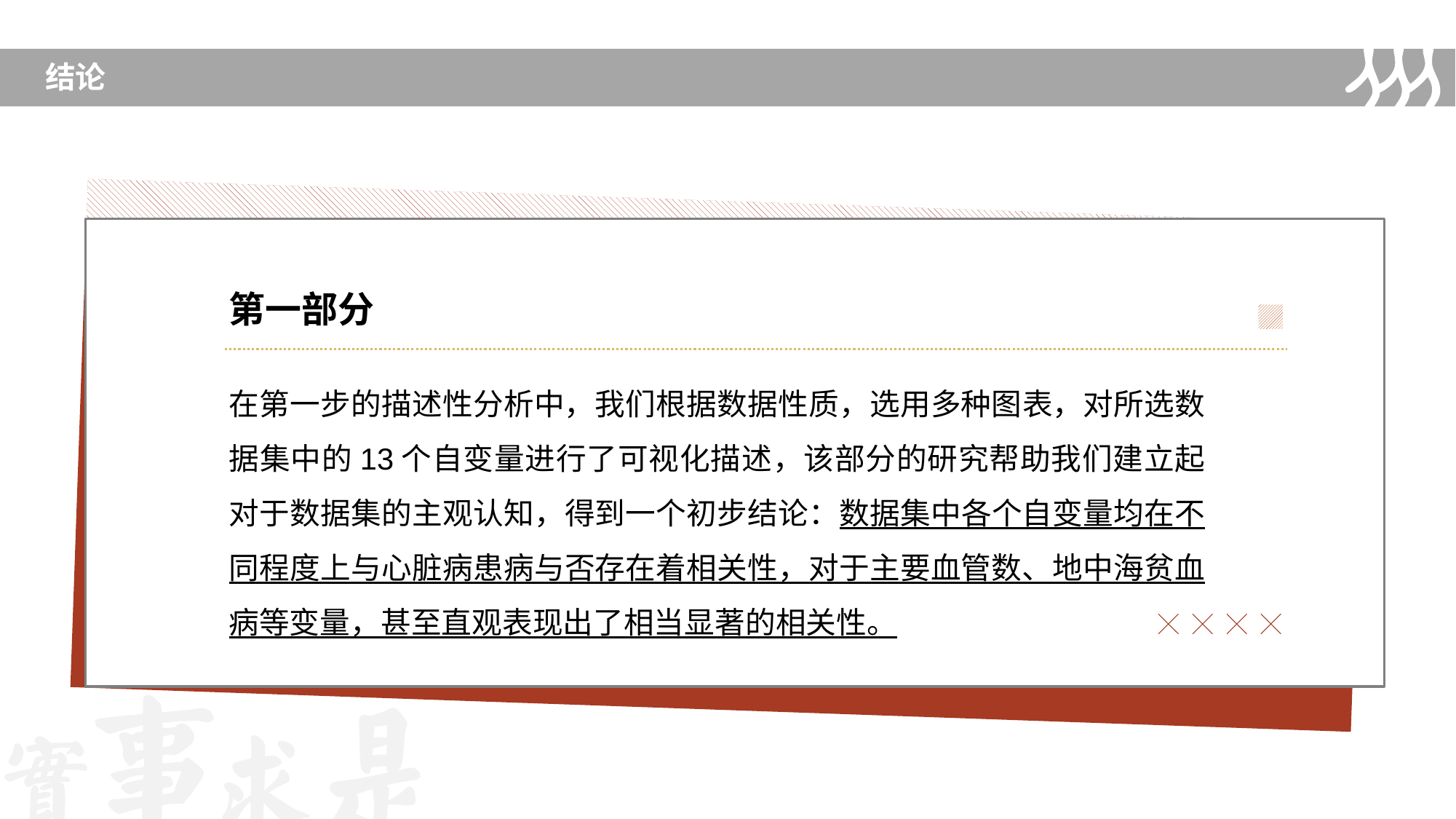

结论

第一部分

在第一步的描述性分析中，我们根据数据性质，选用多种图表，对所选数据集中的13个自变量进行了可视化描述，该部分的研究帮助我们建立起对于数据集的主观认知，得到一个初步结论：数据集中各个自变量均在不同程度上与心脏病患病与否存在着相关性，对于主要血管数、地中海贫血病等变量，甚至直观表现出了相当显著的相关性。